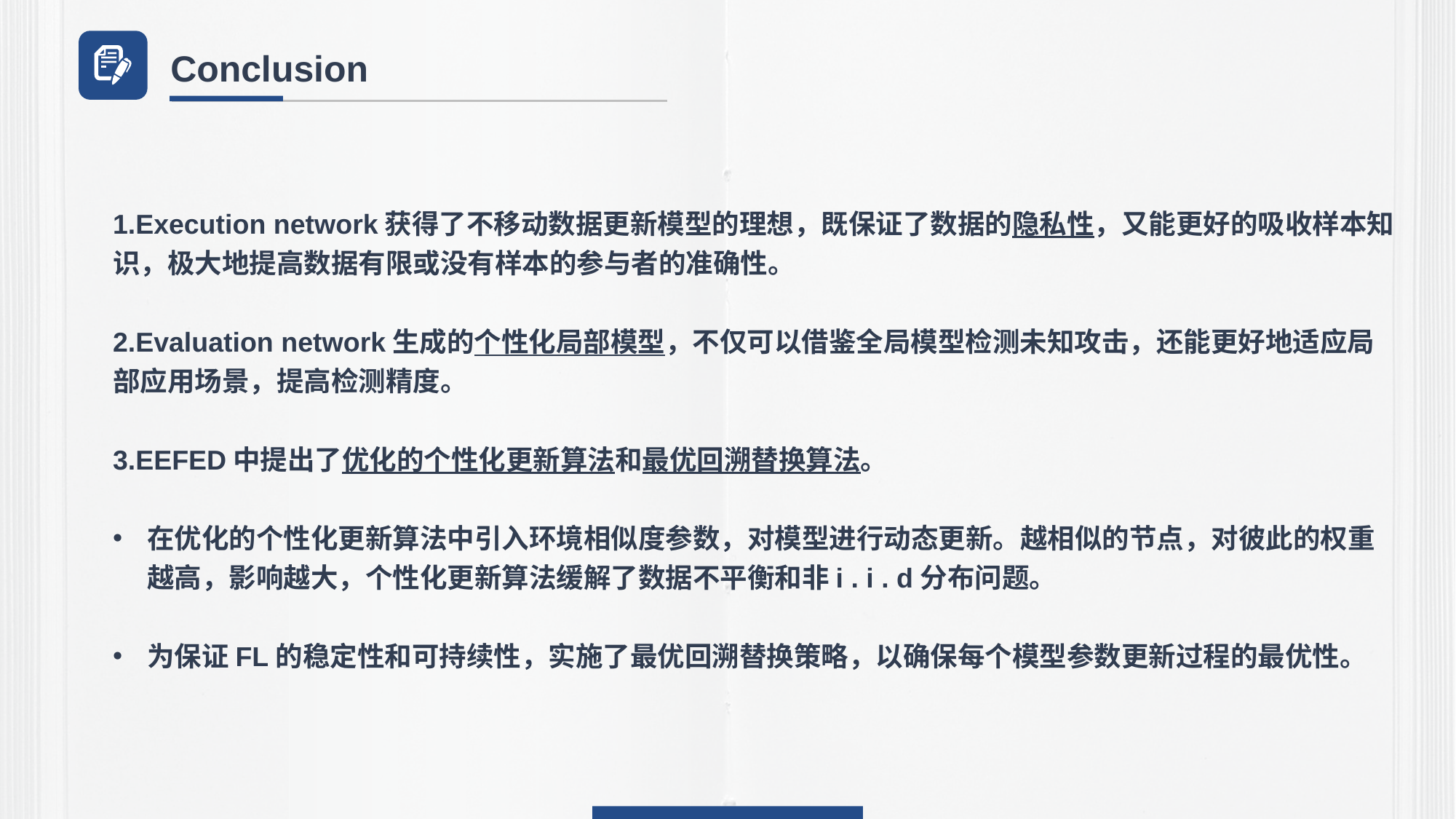

Conclusion

1.Execution network获得了不移动数据更新模型的理想，既保证了数据的隐私性，又能更好的吸收样本知识，极大地提高数据有限或没有样本的参与者的准确性。

2.Evaluation network生成的个性化局部模型，不仅可以借鉴全局模型检测未知攻击，还能更好地适应局部应用场景，提高检测精度。

3.EEFED中提出了优化的个性化更新算法和最优回溯替换算法。
在优化的个性化更新算法中引入环境相似度参数，对模型进行动态更新。越相似的节点，对彼此的权重越高，影响越大，个性化更新算法缓解了数据不平衡和非i . i . d分布问题。

为保证FL的稳定性和可持续性，实施了最优回溯替换策略，以确保每个模型参数更新过程的最优性。